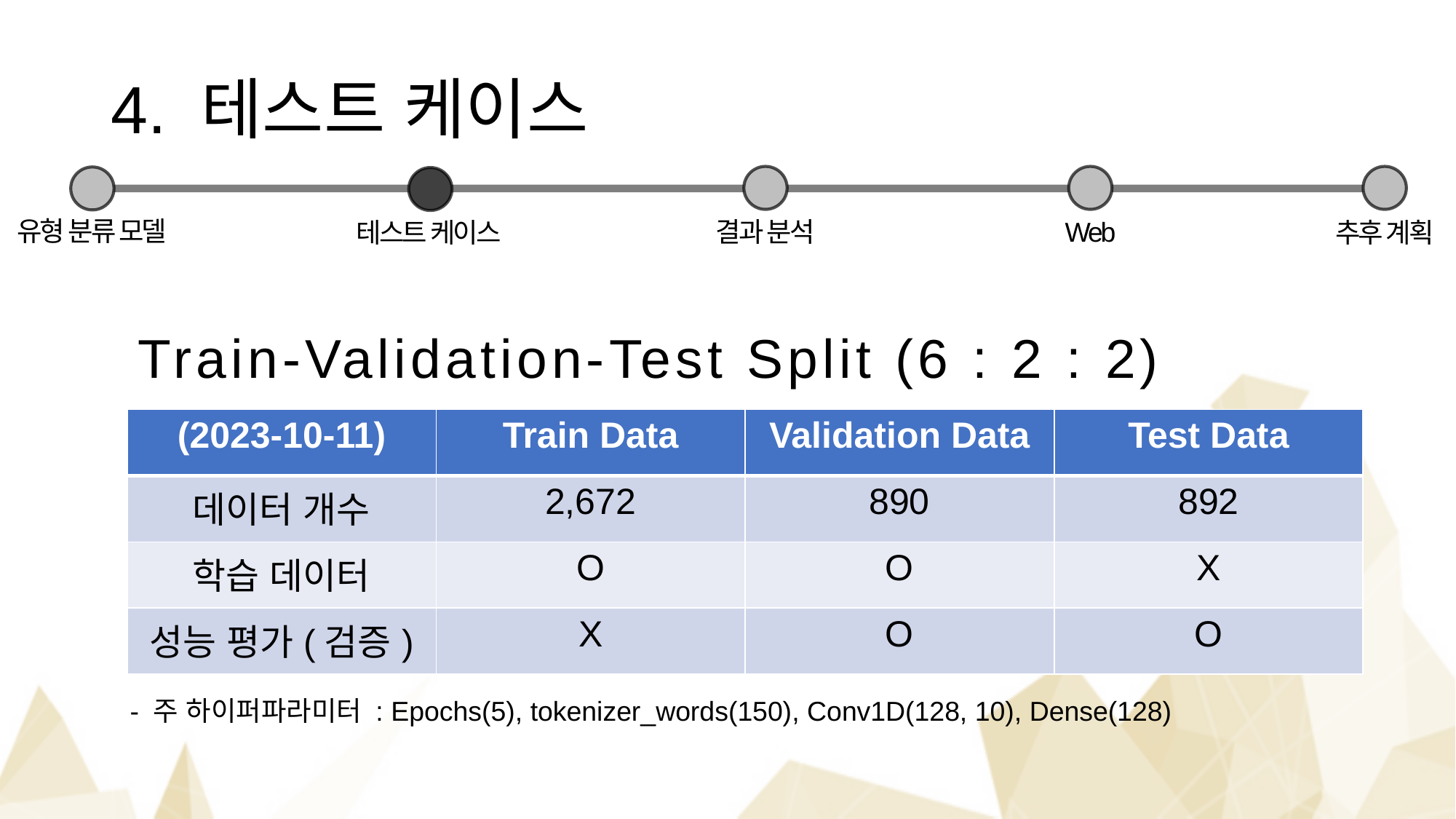

# 4. 테스트 케이스

유형 분류 모델
Web
결과 분석
테스트 케이스
추후 계획
Train-Validation-Test Split (6 : 2 : 2)

| (2023-10-11) | Train Data | Validation Data | Test Data |
| --- | --- | --- | --- |
| 데이터 개수 | 2,672 | 890 | 892 |
| 학습 데이터 | O | O | X |
| 성능 평가(검증) | X | O | O |
- 주 하이퍼파라미터 : Epochs(5), tokenizer_words(150), Conv1D(128, 10), Dense(128)